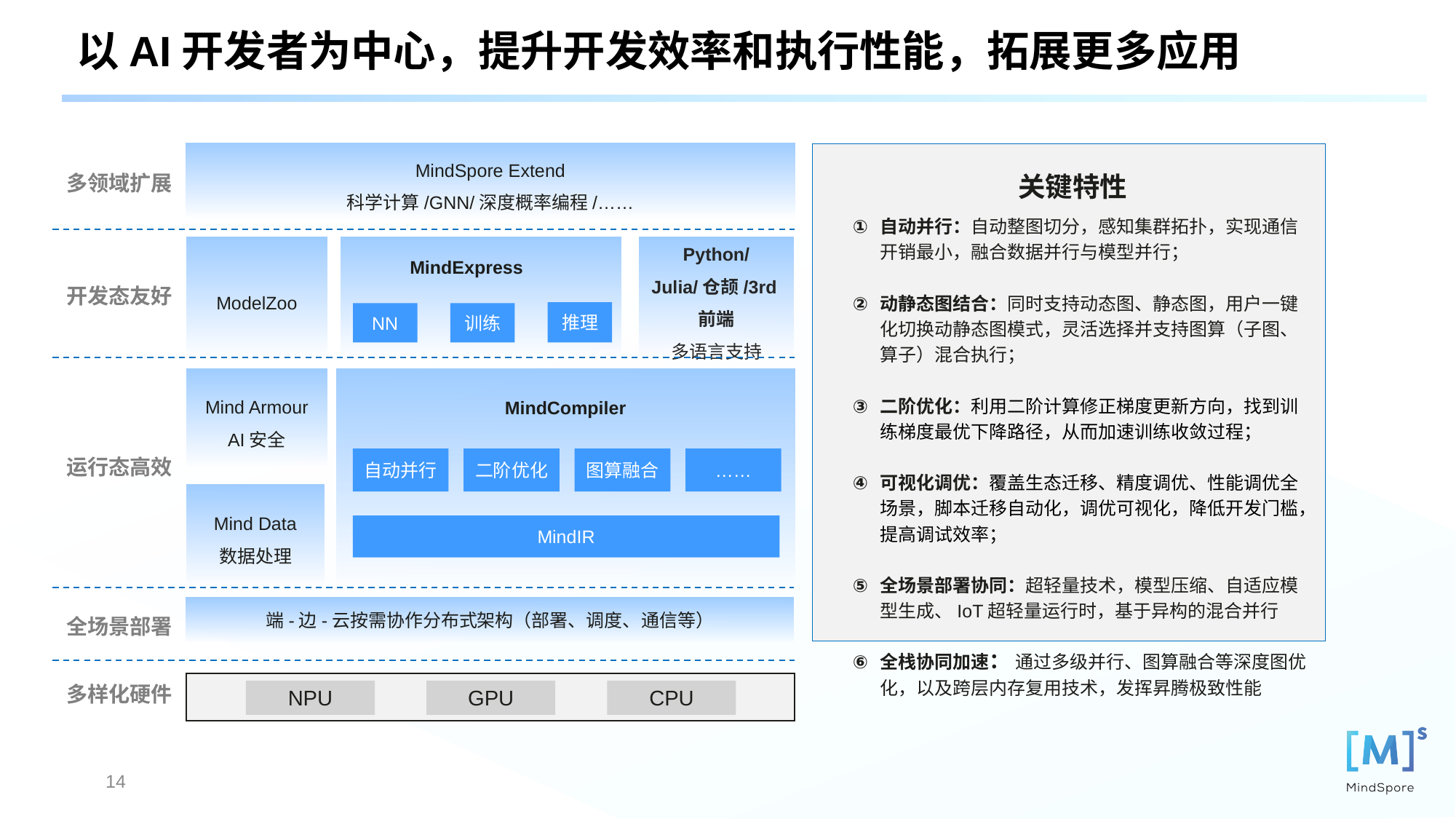

以AI开发者为中心，提升开发效率和执行性能，拓展更多应用
MindSpore Extend
科学计算/GNN/深度概率编程/……

关键特性
多领域扩展
自动并行：自动整图切分，感知集群拓扑，实现通信开销最小，融合数据并行与模型并行；

动静态图结合：同时支持动态图、静态图，用户一键化切换动静态图模式，灵活选择并支持图算（子图、算子）混合执行；

二阶优化：利用二阶计算修正梯度更新方向，找到训练梯度最优下降路径，从而加速训练收敛过程；

可视化调优：覆盖生态迁移、精度调优、性能调优全场景，脚本迁移自动化，调优可视化，降低开发门槛，提高调试效率；

全场景部署协同：超轻量技术，模型压缩、自适应模型生成、IoT超轻量运行时，基于异构的混合并行

全栈协同加速： 通过多级并行、图算融合等深度图优化，以及跨层内存复用技术，发挥昇腾极致性能

ModelZoo

Python/Julia/仓颉/3rd前端
多语言支持
MindExpress
开发态友好
推理
NN
训练
Mind Armour
AI安全
MindCompiler
运行态高效
自动并行
二阶优化
图算融合
……
Mind Data
数据处理
MindIR
端-边-云按需协作分布式架构（部署、调度、通信等）
全场景部署

多样化硬件
NPU
GPU
CPU
14